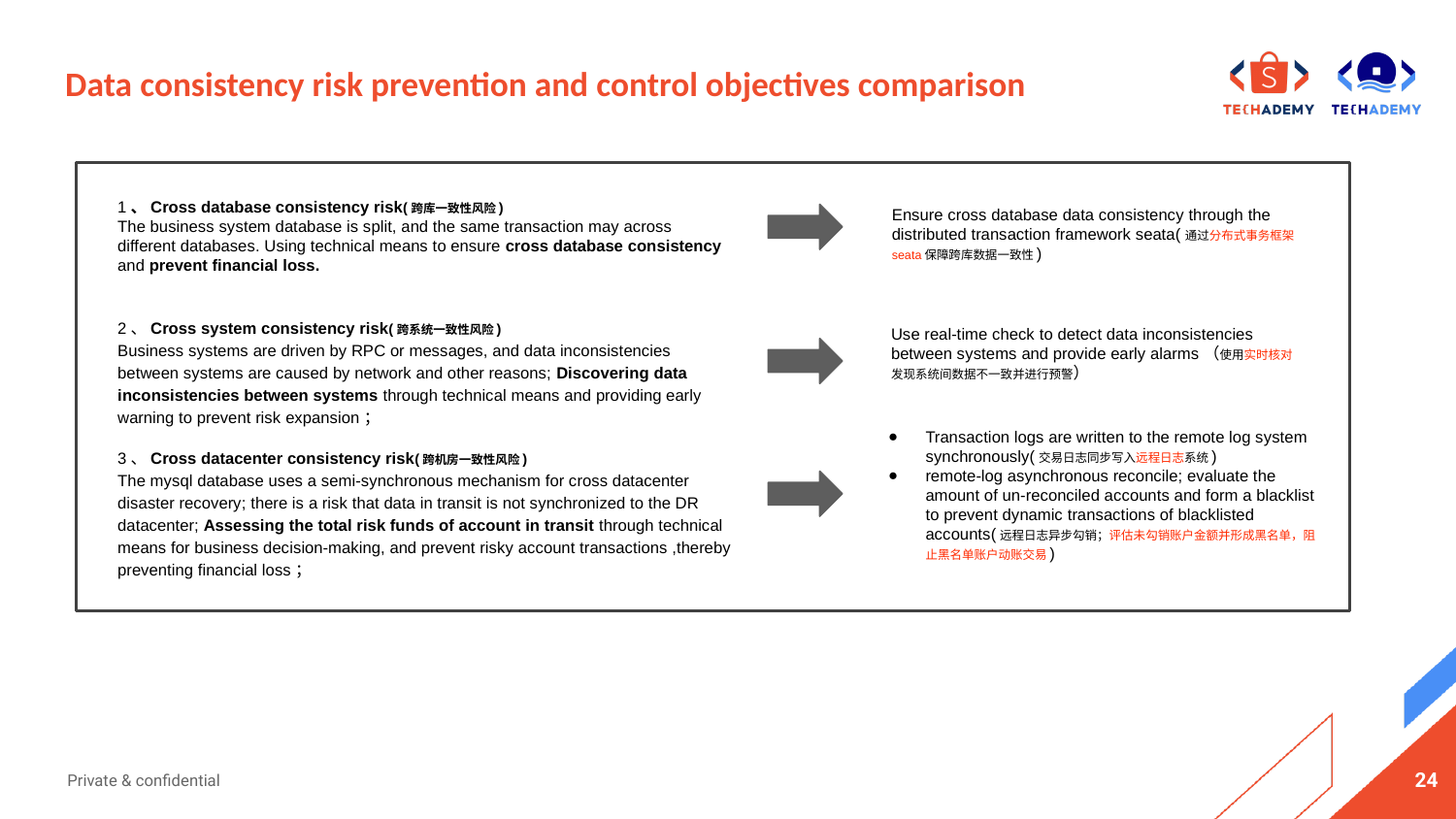

# Data consistency risk prevention and control objectives comparison

1、Cross database consistency risk(跨库一致性风险)
The business system database is split, and the same transaction may across different databases. Using technical means to ensure cross database consistency and prevent financial loss.
Ensure cross database data consistency through the distributed transaction framework seata(通过分布式事务框架seata保障跨库数据一致性)

2、Cross system consistency risk(跨系统一致性风险)
Business systems are driven by RPC or messages, and data inconsistencies between systems are caused by network and other reasons; Discovering data inconsistencies between systems through technical means and providing early warning to prevent risk expansion；
Use real-time check to detect data inconsistencies between systems and provide early alarms（使用实时核对发现系统间数据不一致并进行预警）

Transaction logs are written to the remote log system synchronously(交易日志同步写入远程日志系统)
remote-log asynchronous reconcile; evaluate the amount of un-reconciled accounts and form a blacklist to prevent dynamic transactions of blacklisted accounts(远程日志异步勾销；评估未勾销账户金额并形成黑名单，阻止黑名单账户动账交易)
3、Cross datacenter consistency risk(跨机房一致性风险)
The mysql database uses a semi-synchronous mechanism for cross datacenter disaster recovery; there is a risk that data in transit is not synchronized to the DR datacenter; Assessing the total risk funds of account in transit through technical means for business decision-making, and prevent risky account transactions ,thereby preventing financial loss；

24